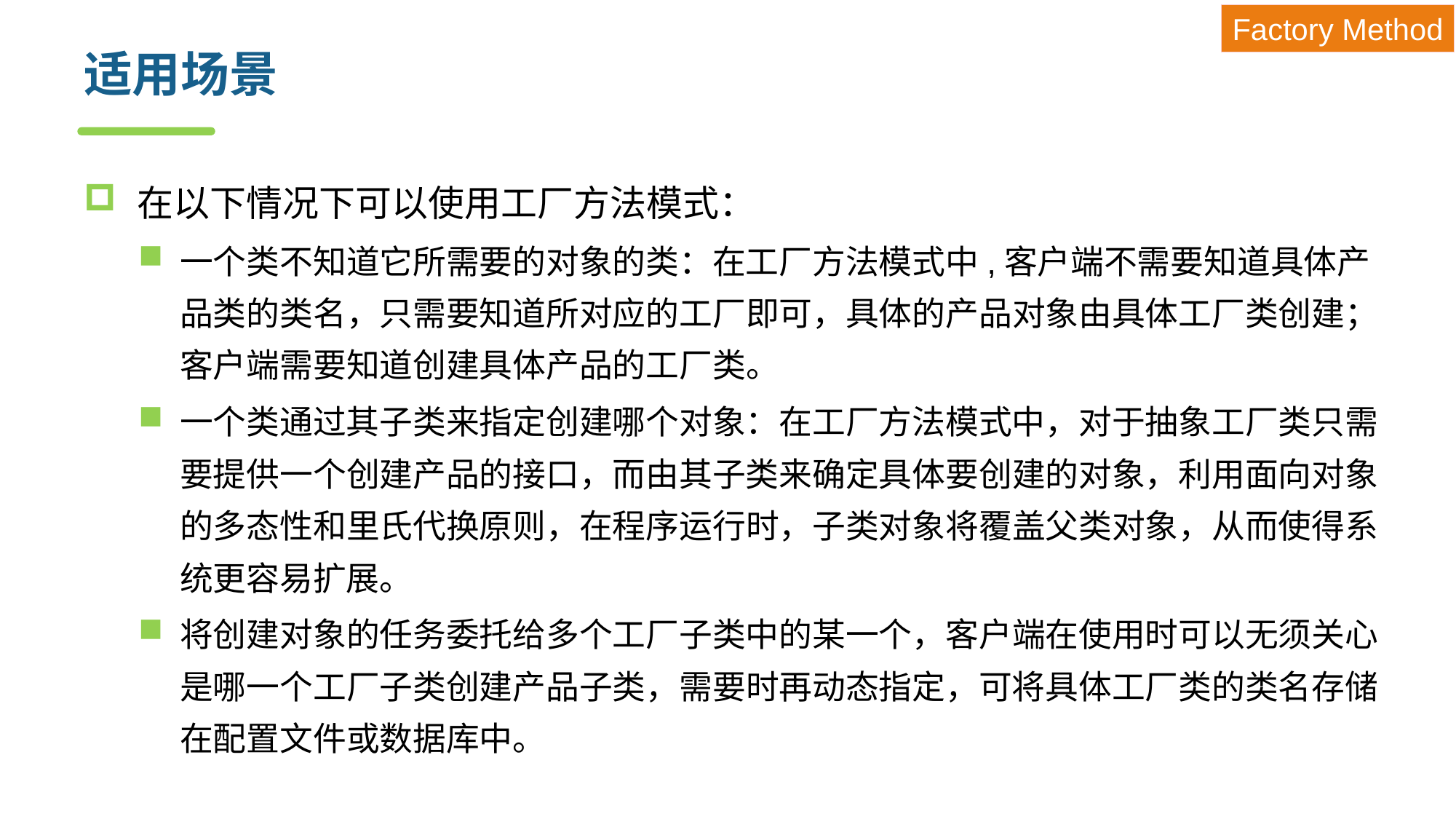

Factory Method
# 适用场景
在以下情况下可以使用工厂方法模式：
一个类不知道它所需要的对象的类：在工厂方法模式中,客户端不需要知道具体产品类的类名，只需要知道所对应的工厂即可，具体的产品对象由具体工厂类创建；客户端需要知道创建具体产品的工厂类。
一个类通过其子类来指定创建哪个对象：在工厂方法模式中，对于抽象工厂类只需要提供一个创建产品的接口，而由其子类来确定具体要创建的对象，利用面向对象的多态性和里氏代换原则，在程序运行时，子类对象将覆盖父类对象，从而使得系统更容易扩展。
将创建对象的任务委托给多个工厂子类中的某一个，客户端在使用时可以无须关心是哪一个工厂子类创建产品子类，需要时再动态指定，可将具体工厂类的类名存储在配置文件或数据库中。

41